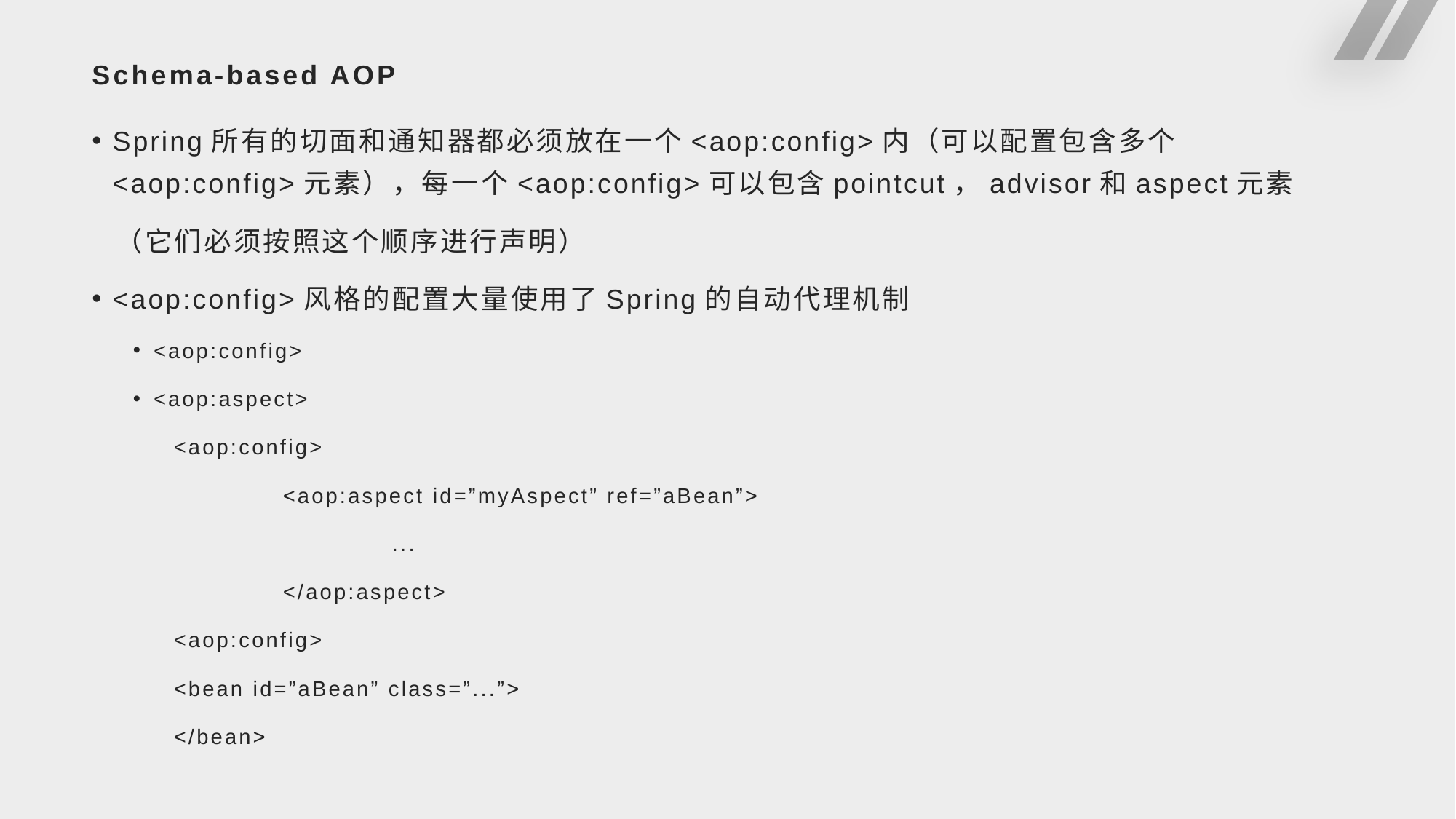

# Schema-based AOP
Spring所有的切面和通知器都必须放在一个<aop:config>内（可以配置包含多个<aop:config>元素），每一个<aop:config>可以包含pointcut，advisor和aspect元素
  （它们必须按照这个顺序进行声明）
<aop:config>风格的配置大量使用了Spring的自动代理机制
<aop:config>
<aop:aspect>
<aop:config>
	<aop:aspect id=”myAspect” ref=”aBean”>
		...
	</aop:aspect>
<aop:config>
<bean id=”aBean” class=”...”>
</bean>